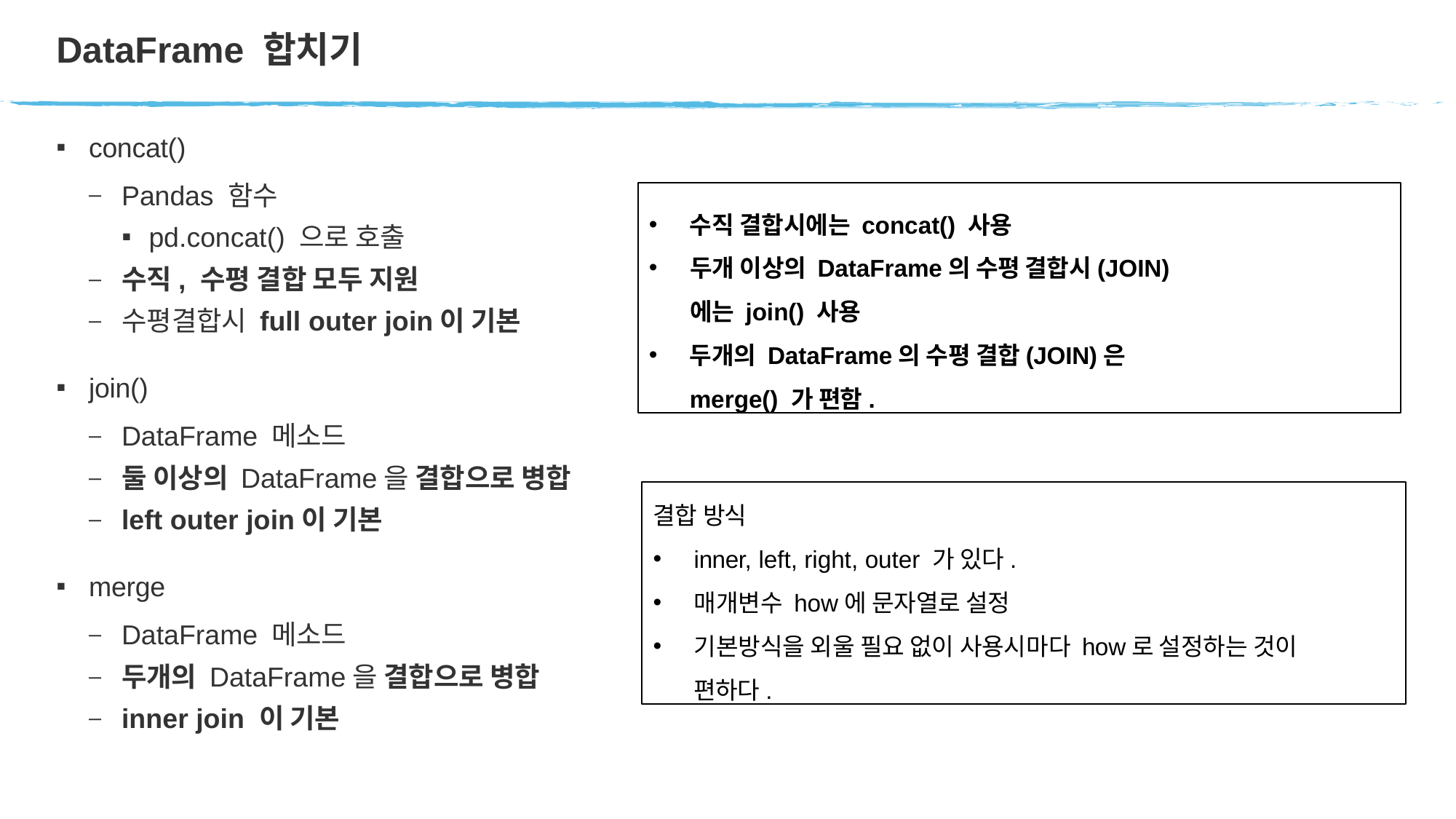

# DataFrame 합치기

concat()
Pandas 함수
pd.concat() 으로 호출
수직, 수평 결합 모두 지원
수평결합시 full outer join이 기본
join()
DataFrame 메소드
둘 이상의 DataFrame을 결합으로 병합
left outer join이 기본
merge
DataFrame 메소드
두개의 DataFrame을 결합으로 병합
inner join 이 기본
수직 결합시에는 concat() 사용
두개 이상의 DataFrame의 수평 결합시(JOIN)에는 join() 사용
두개의 DataFrame의 수평 결합(JOIN)은 merge() 가 편함.
결합 방식
inner, left, right, outer 가 있다.
매개변수 how에 문자열로 설정
기본방식을 외울 필요 없이 사용시마다 how로 설정하는 것이 편하다.